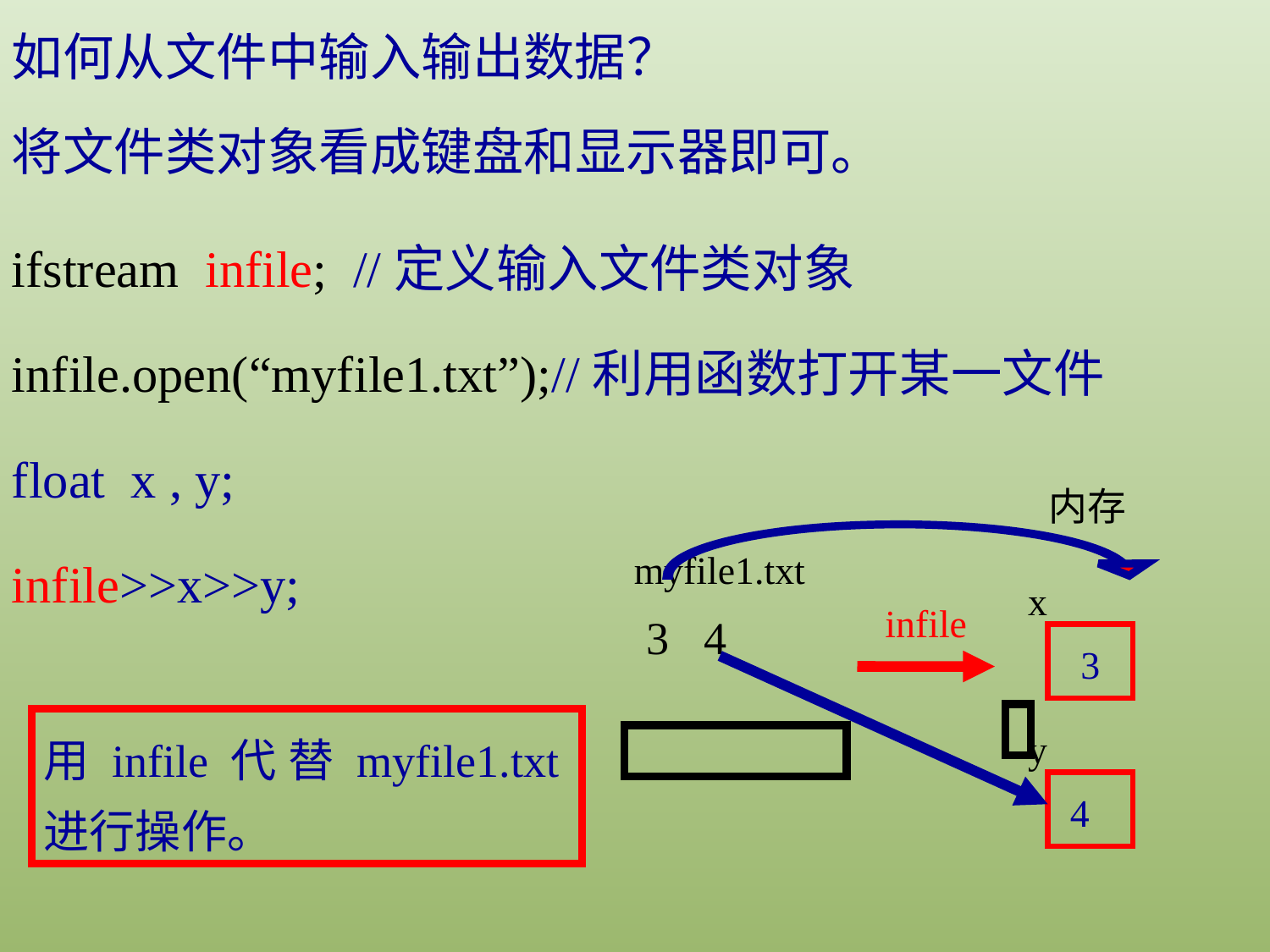

如何从文件中输入输出数据？
将文件类对象看成键盘和显示器即可。
ifstream  infile;  //定义输入文件类对象
infile.open(“myfile1.txt”);//利用函数打开某一文件
float  x , y;
infile>>x>>y;
内存

myfile1.txt
x
infile
3   4

3

用infile代替myfile1.txt进行操作。
y

4
905